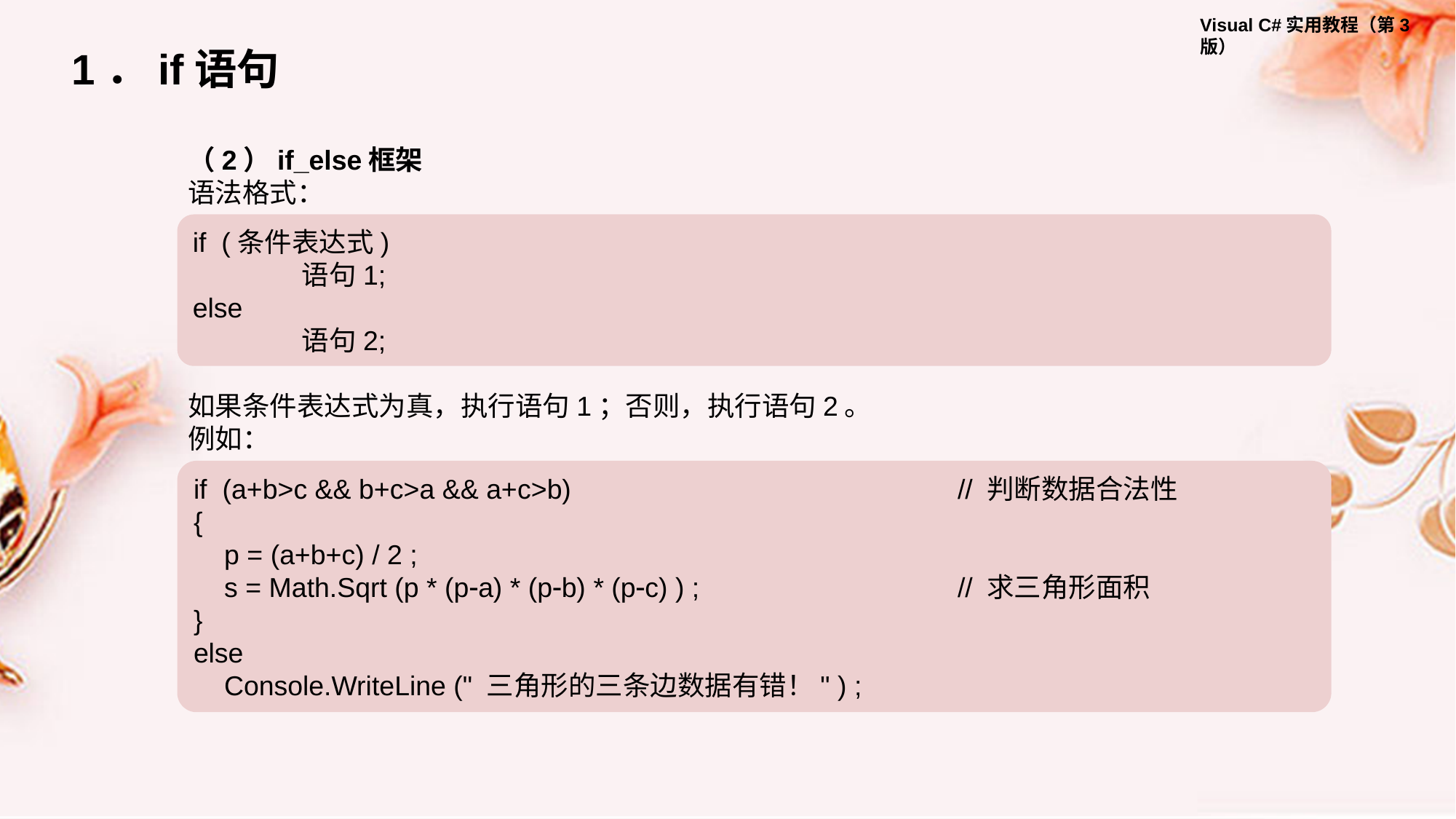

1．if语句
（2）if_else框架
语法格式：
if  (条件表达式)
	语句1;
else
	语句2;
如果条件表达式为真，执行语句1；否则，执行语句2。
例如：
if  (a+b>c && b+c>a && a+c>b) 				// 判断数据合法性
{
    p = (a+b+c) / 2 ;
    s = Math.Sqrt (p * (p−a) * (p−b) * (p−c) ) ;  			// 求三角形面积
}
else
    Console.WriteLine (" 三角形的三条边数据有错！" ) ;